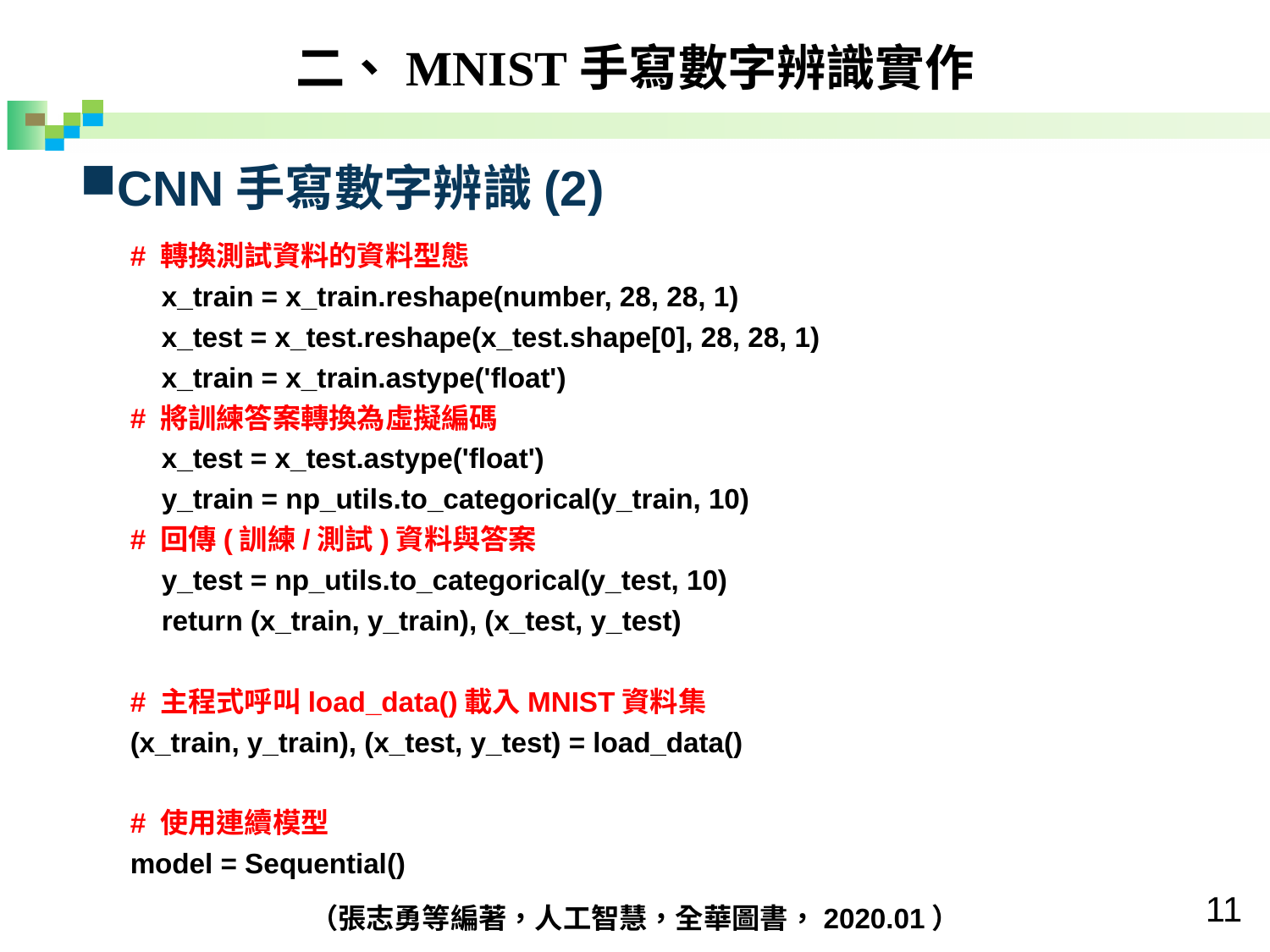

二、MNIST手寫數字辨識實作
CNN手寫數字辨識(2)
# 轉換測試資料的資料型態
    x_train = x_train.reshape(number, 28, 28, 1)
    x_test = x_test.reshape(x_test.shape[0], 28, 28, 1)
    x_train = x_train.astype('float')
# 將訓練答案轉換為虛擬編碼
    x_test = x_test.astype('float')
    y_train = np_utils.to_categorical(y_train, 10)
# 回傳(訓練/測試)資料與答案
    y_test = np_utils.to_categorical(y_test, 10)
    return (x_train, y_train), (x_test, y_test)

# 主程式呼叫load_data()載入MNIST資料集
(x_train, y_train), (x_test, y_test) = load_data()

# 使用連續模型
model = Sequential()
（張志勇等編著，人工智慧，全華圖書，2020.01）